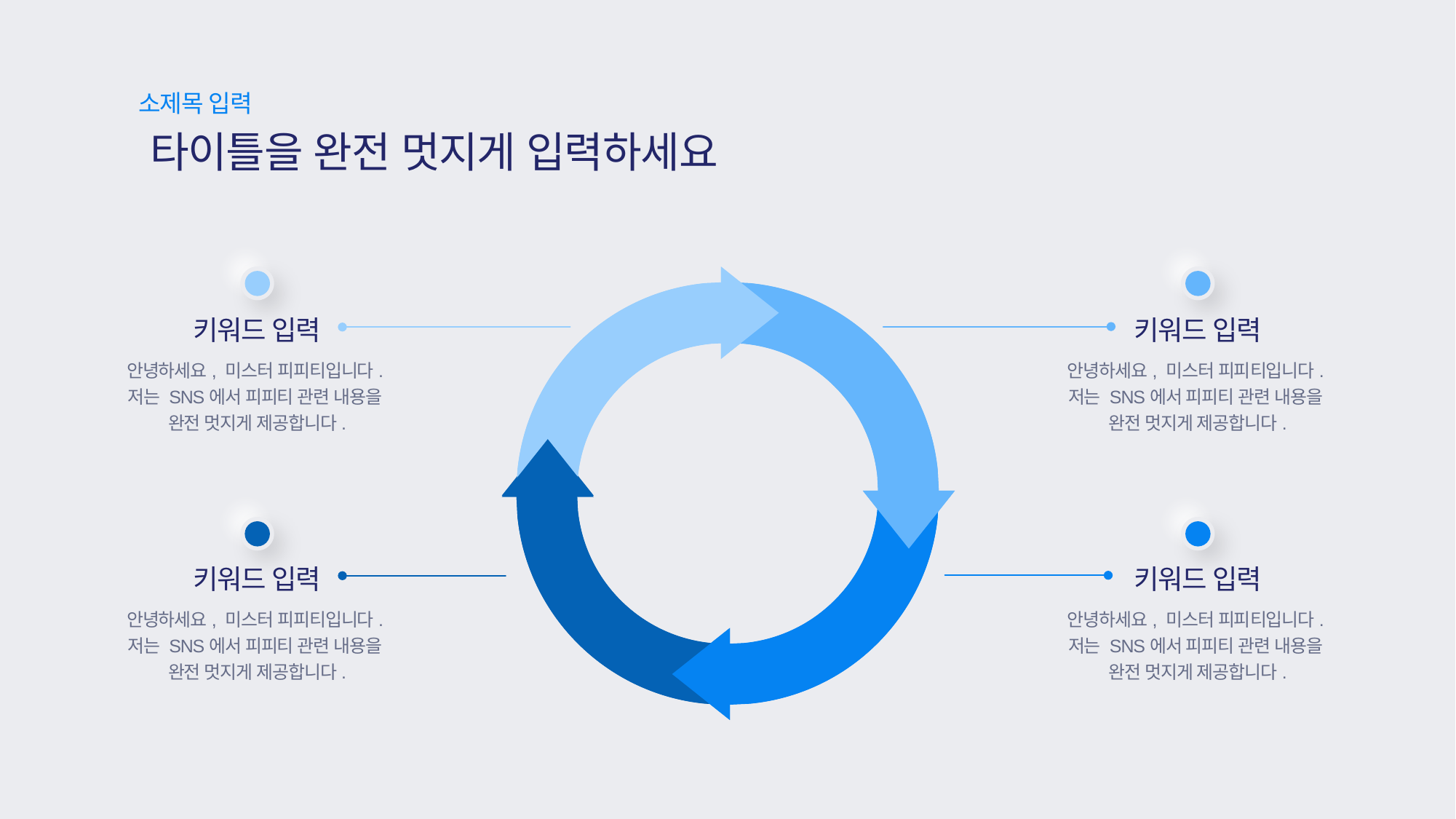

소제목 입력
타이틀을 완전 멋지게 입력하세요

1

2

키워드 입력
안녕하세요, 미스터 피피티입니다.
저는 SNS에서 피피티 관련 내용을
완전 멋지게 제공합니다.
키워드 입력
안녕하세요, 미스터 피피티입니다.
저는 SNS에서 피피티 관련 내용을
완전 멋지게 제공합니다.

4

3
키워드 입력
안녕하세요, 미스터 피피티입니다.
저는 SNS에서 피피티 관련 내용을
완전 멋지게 제공합니다.
키워드 입력
안녕하세요, 미스터 피피티입니다.
저는 SNS에서 피피티 관련 내용을
완전 멋지게 제공합니다.